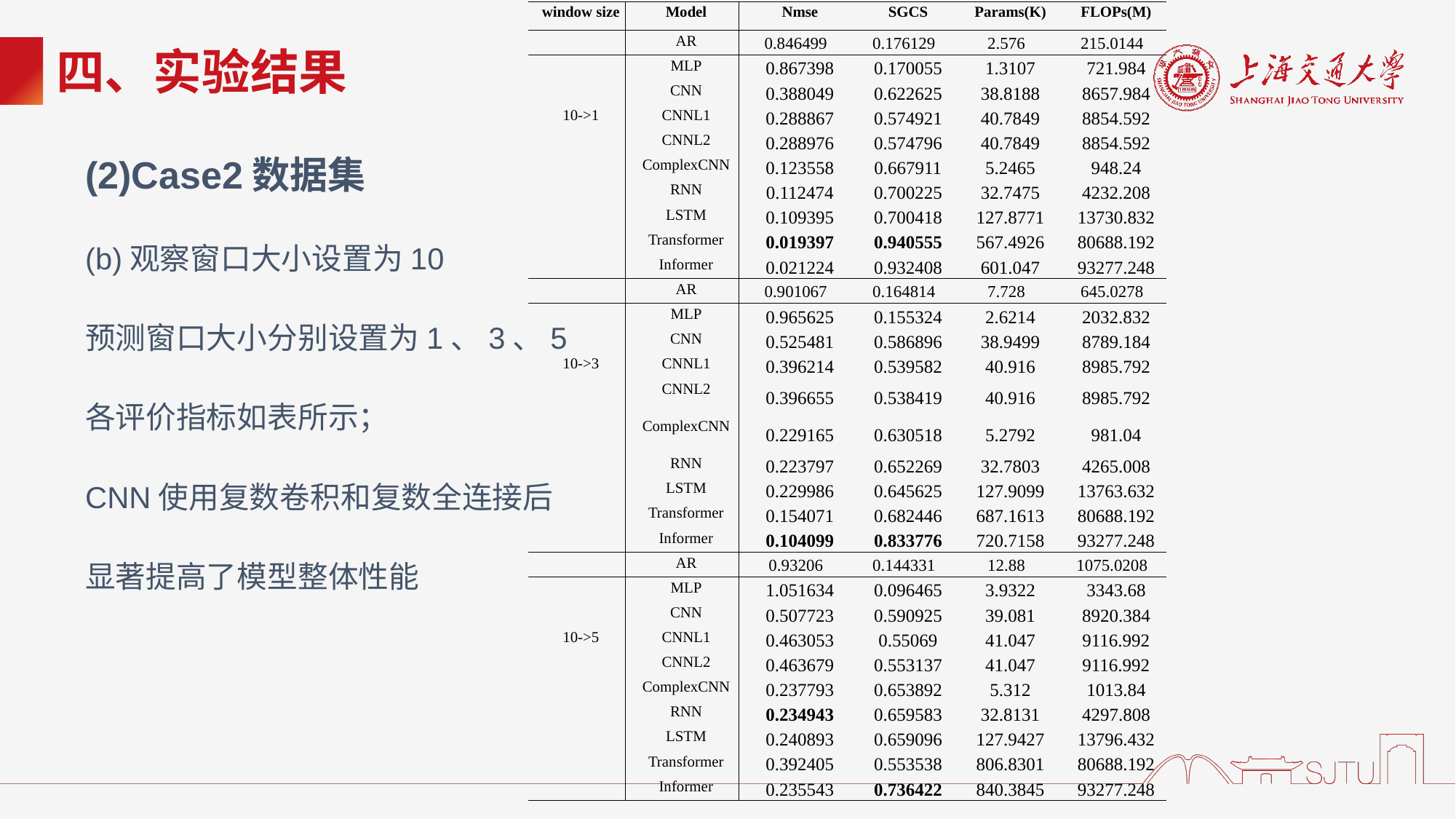

| window size | Model | Nmse | SGCS | Params(K) | FLOPs(M) |
| --- | --- | --- | --- | --- | --- |
|  | AR | 0.846499 | 0.176129 | 2.576 | 215.0144 |
|  | MLP | 0.867398 | 0.170055 | 1.3107 | 721.984 |
|  | CNN | 0.388049 | 0.622625 | 38.8188 | 8657.984 |
| 10->1 | CNNL1 | 0.288867 | 0.574921 | 40.7849 | 8854.592 |
|  | CNNL2 | 0.288976 | 0.574796 | 40.7849 | 8854.592 |
|  | ComplexCNN | 0.123558 | 0.667911 | 5.2465 | 948.24 |
|  | RNN | 0.112474 | 0.700225 | 32.7475 | 4232.208 |
|  | LSTM | 0.109395 | 0.700418 | 127.8771 | 13730.832 |
|  | Transformer | 0.019397 | 0.940555 | 567.4926 | 80688.192 |
|  | Informer | 0.021224 | 0.932408 | 601.047 | 93277.248 |
|  | AR | 0.901067 | 0.164814 | 7.728 | 645.0278 |
|  | MLP | 0.965625 | 0.155324 | 2.6214 | 2032.832 |
|  | CNN | 0.525481 | 0.586896 | 38.9499 | 8789.184 |
| 10->3 | CNNL1 | 0.396214 | 0.539582 | 40.916 | 8985.792 |
|  | CNNL2 | 0.396655 | 0.538419 | 40.916 | 8985.792 |
|  | ComplexCNN | 0.229165 | 0.630518 | 5.2792 | 981.04 |
|  | RNN | 0.223797 | 0.652269 | 32.7803 | 4265.008 |
|  | LSTM | 0.229986 | 0.645625 | 127.9099 | 13763.632 |
|  | Transformer | 0.154071 | 0.682446 | 687.1613 | 80688.192 |
|  | Informer | 0.104099 | 0.833776 | 720.7158 | 93277.248 |
|  | AR | 0.93206 | 0.144331 | 12.88 | 1075.0208 |
|  | MLP | 1.051634 | 0.096465 | 3.9322 | 3343.68 |
|  | CNN | 0.507723 | 0.590925 | 39.081 | 8920.384 |
| 10->5 | CNNL1 | 0.463053 | 0.55069 | 41.047 | 9116.992 |
|  | CNNL2 | 0.463679 | 0.553137 | 41.047 | 9116.992 |
|  | ComplexCNN | 0.237793 | 0.653892 | 5.312 | 1013.84 |
|  | RNN | 0.234943 | 0.659583 | 32.8131 | 4297.808 |
|  | LSTM | 0.240893 | 0.659096 | 127.9427 | 13796.432 |
|  | Transformer | 0.392405 | 0.553538 | 806.8301 | 80688.192 |
|  | Informer | 0.235543 | 0.736422 | 840.3845 | 93277.248 |
# 四、实验结果
(2)Case2数据集
(b)观察窗口大小设置为10
预测窗口大小分别设置为1、3、5
各评价指标如表所示；
CNN使用复数卷积和复数全连接后
显著提高了模型整体性能